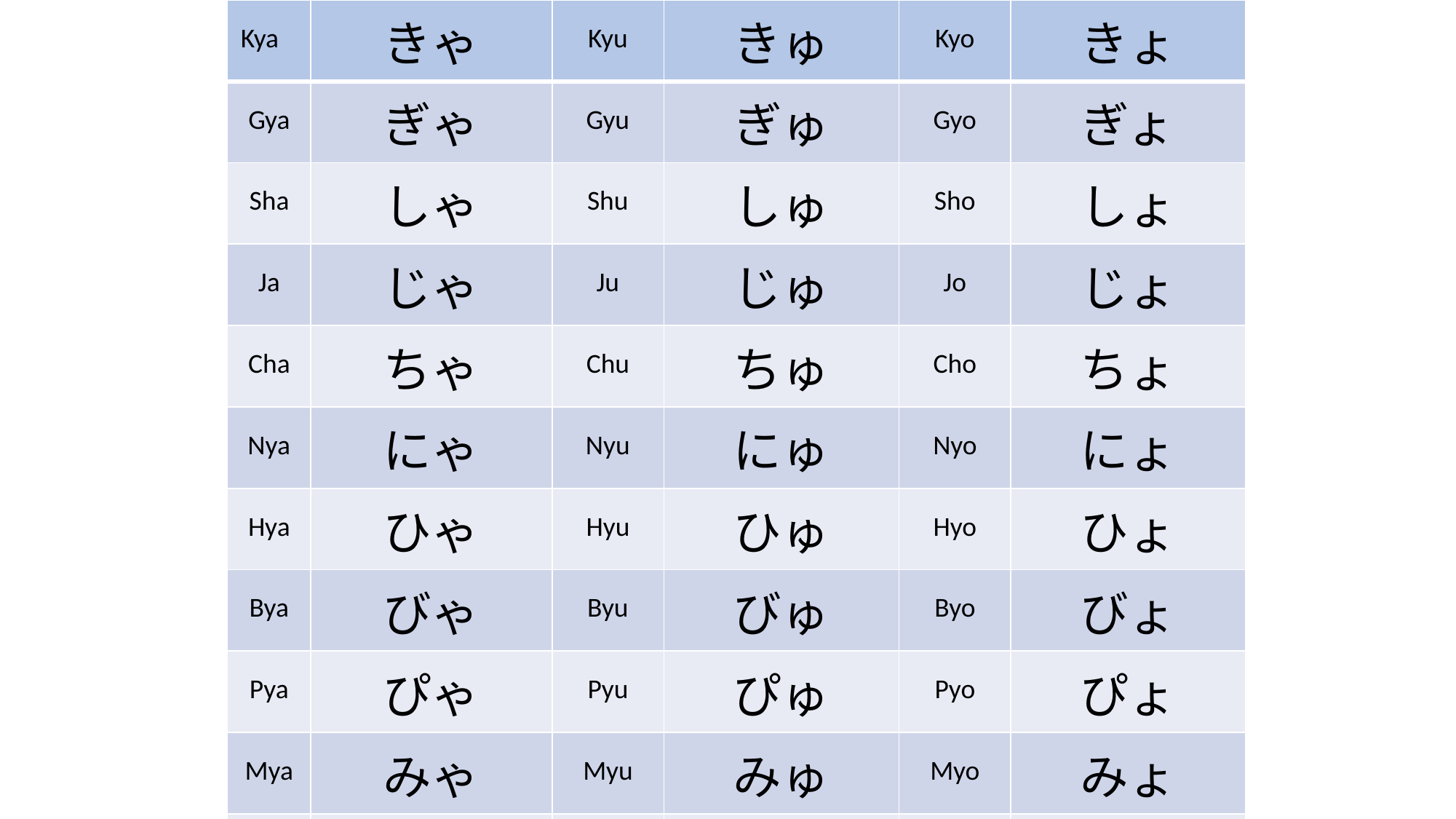

| Kya | きゃ | Kyu | きゅ | Kyo | きょ |
| --- | --- | --- | --- | --- | --- |
| Gya | ぎゃ | Gyu | ぎゅ | Gyo | ぎょ |
| Sha | しゃ | Shu | しゅ | Sho | しょ |
| Ja | じゃ | Ju | じゅ | Jo | じょ |
| Cha | ちゃ | Chu | ちゅ | Cho | ちょ |
| Nya | にゃ | Nyu | にゅ | Nyo | にょ |
| Hya | ひゃ | Hyu | ひゅ | Hyo | ひょ |
| Bya | びゃ | Byu | びゅ | Byo | びょ |
| Pya | ぴゃ | Pyu | ぴゅ | Pyo | ぴょ |
| Mya | みゃ | Myu | みゅ | Myo | みょ |
| Rya | りゃ | Ryu | りゅ | Ryo | りょ |